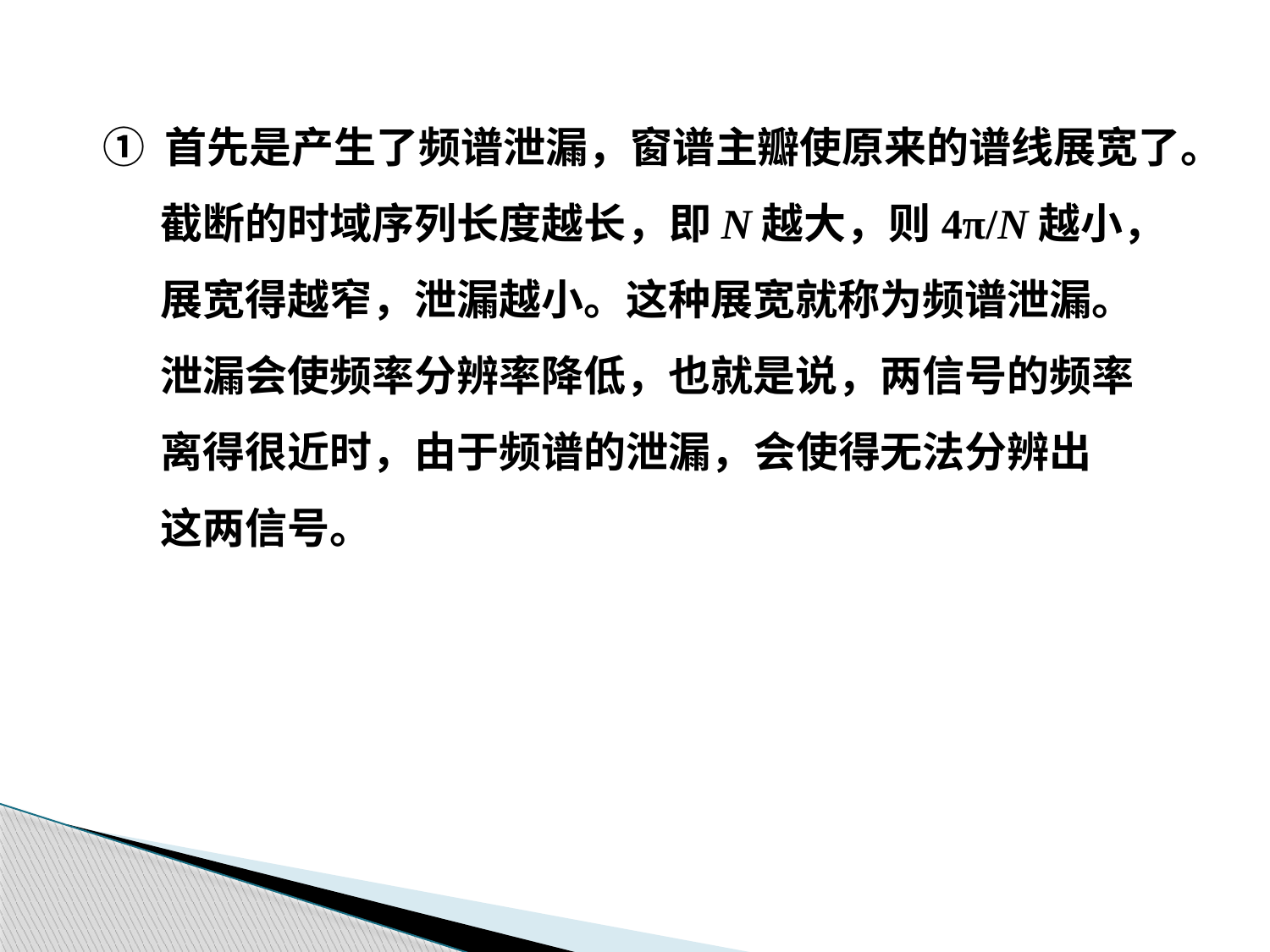

① 首先是产生了频谱泄漏，窗谱主瓣使原来的谱线展宽了。
     截断的时域序列长度越长，即N越大，则4π/N越小，
     展宽得越窄，泄漏越小。这种展宽就称为频谱泄漏。
     泄漏会使频率分辨率降低，也就是说，两信号的频率
     离得很近时，由于频谱的泄漏，会使得无法分辨出
     这两信号。